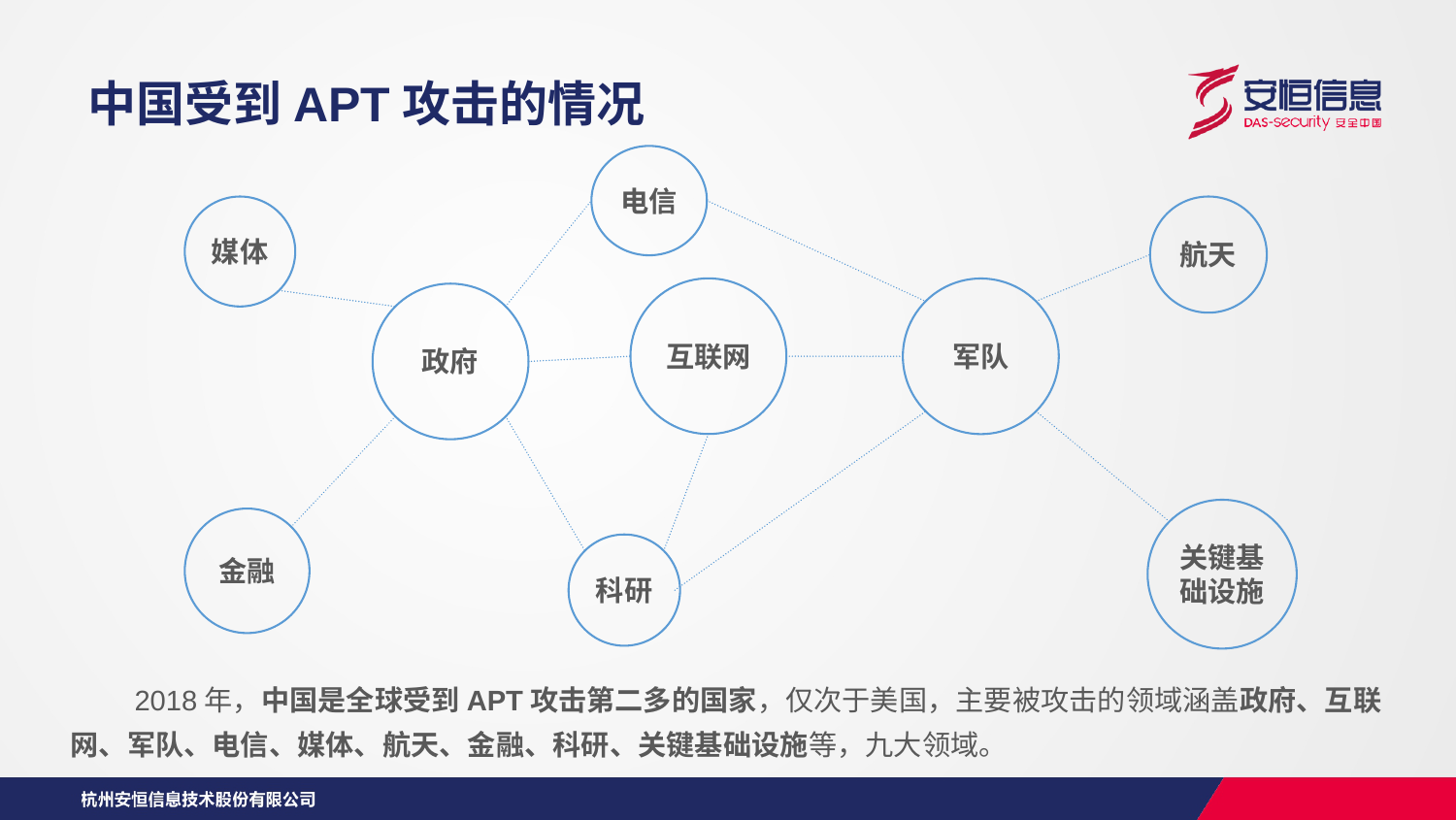

中国受到APT攻击的情况

电信

媒体
航天

军队
互联网
政府

关键基
础设施

金融
科研

        2018年，中国是全球受到APT攻击第二多的国家，仅次于美国，主要被攻击的领域涵盖政府、互联网、军队、电信、媒体、航天、金融、科研、关键基础设施等，九大领域。